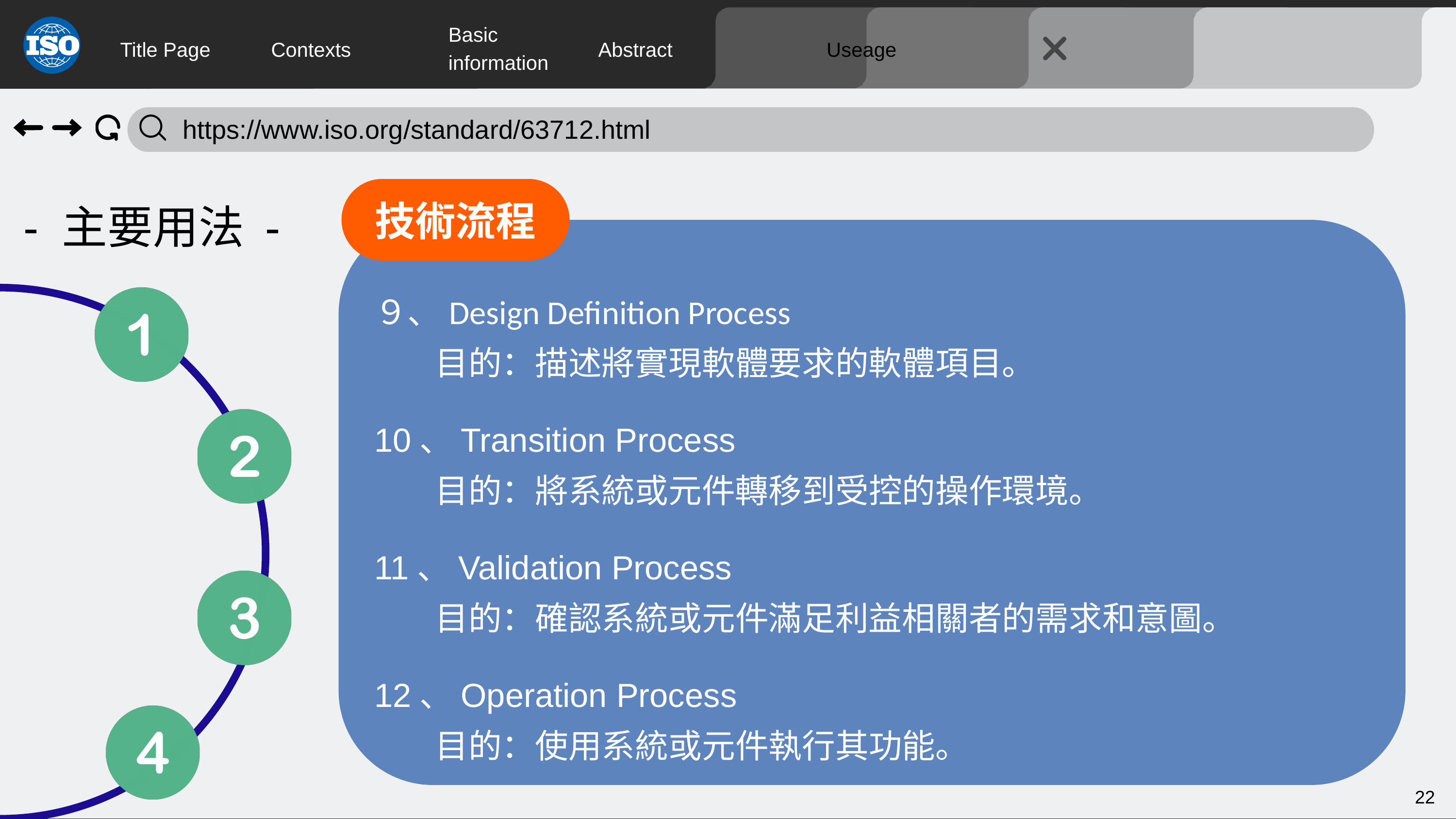

Title Page
Contexts
Abstract
Useage

Basic
information

       https://www.iso.org/standard/63712.html

- 主要用法 -
技術流程

９、Design Definition Process
       目的：描述將實現軟體要求的軟體項目。

10、Transition Process
       目的：將系統或元件轉移到受控的操作環境。

11、Validation Process
       目的：確認系統或元件滿足利益相關者的需求和意圖。

12、Operation Process
       目的：使用系統或元件執行其功能。

22